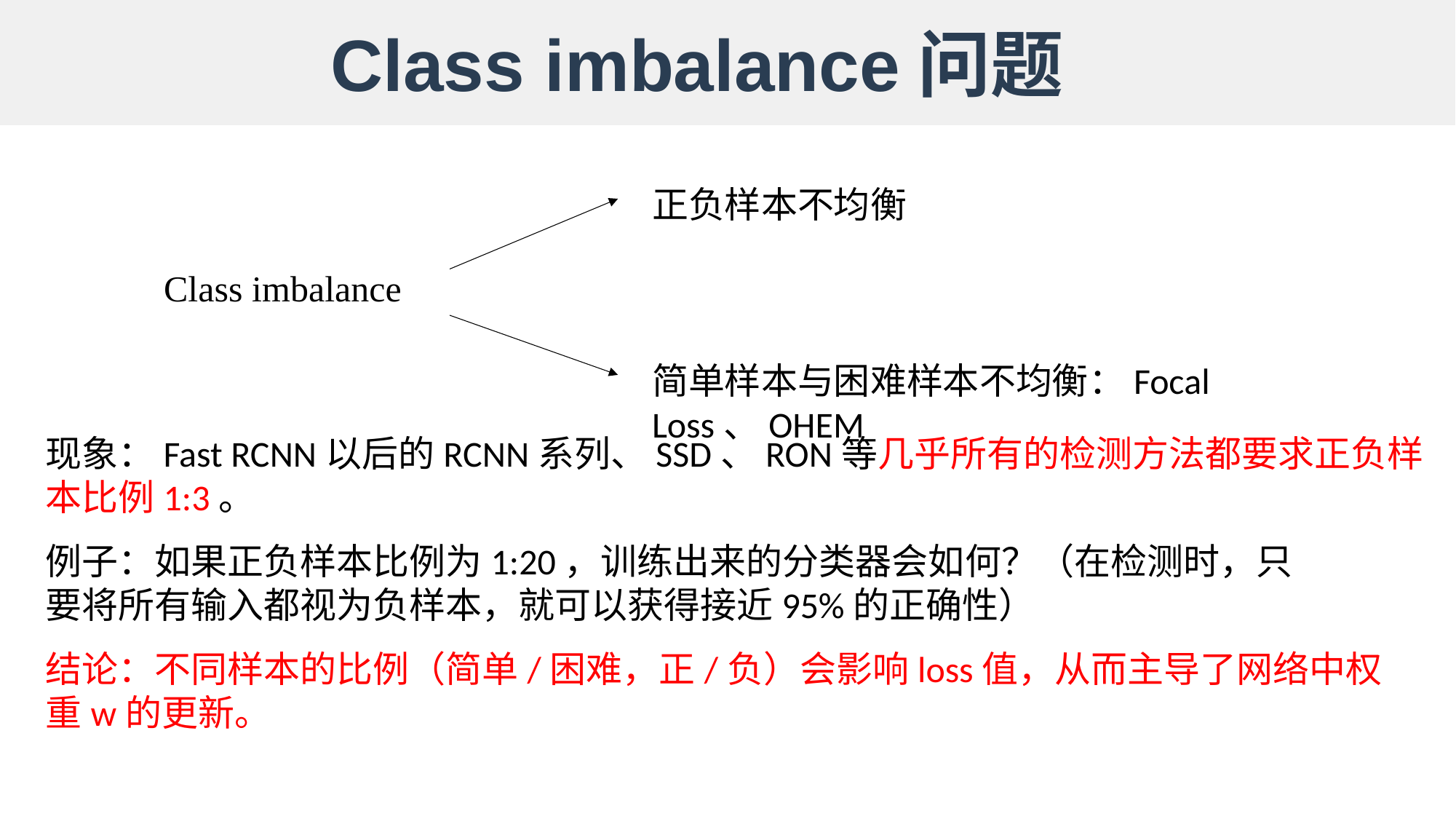

Class imbalance问题
正负样本不均衡
Class imbalance
简单样本与困难样本不均衡：Focal Loss、OHEM
现象：Fast RCNN以后的RCNN系列、SSD、RON等几乎所有的检测方法都要求正负样本比例1:3。
例子：如果正负样本比例为1:20，训练出来的分类器会如何？（在检测时，只要将所有输入都视为负样本，就可以获得接近95%的正确性）
结论：不同样本的比例（简单/困难，正/负）会影响loss值，从而主导了网络中权重w的更新。